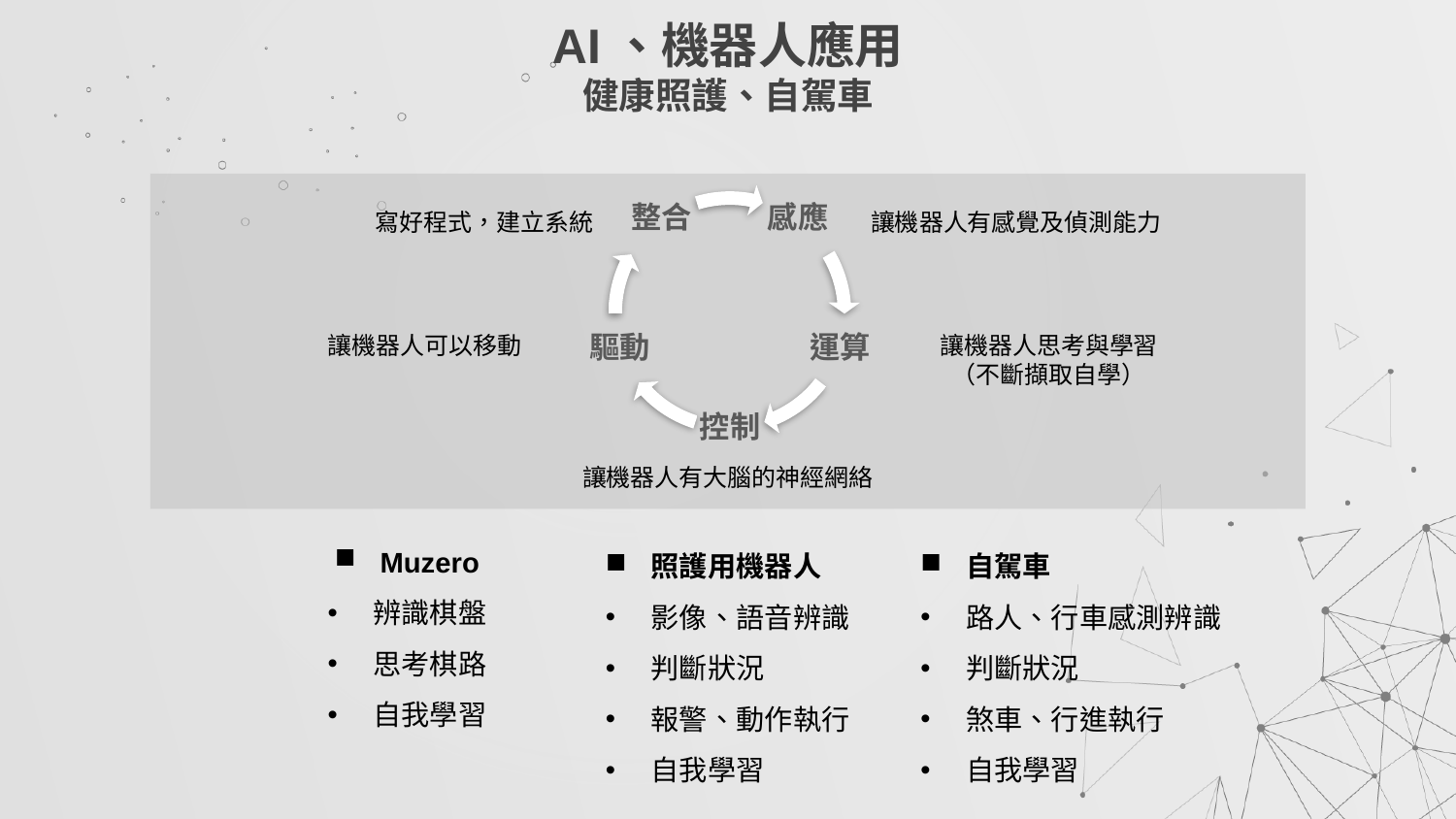

# AI、機器人應用 健康照護、自駕車

感應
運算
控制
驅動
整合
讓機器人有感覺及偵測能力
寫好程式，建立系統
讓機器人可以移動
讓機器人思考與學習
（不斷擷取自學）
讓機器人有大腦的神經網絡
Muzero
辨識棋盤
思考棋路
自我學習

照護用機器人
影像、語音辨識
判斷狀況
報警、動作執行
自我學習
自駕車
路人、行車感測辨識
判斷狀況
煞車、行進執行
自我學習